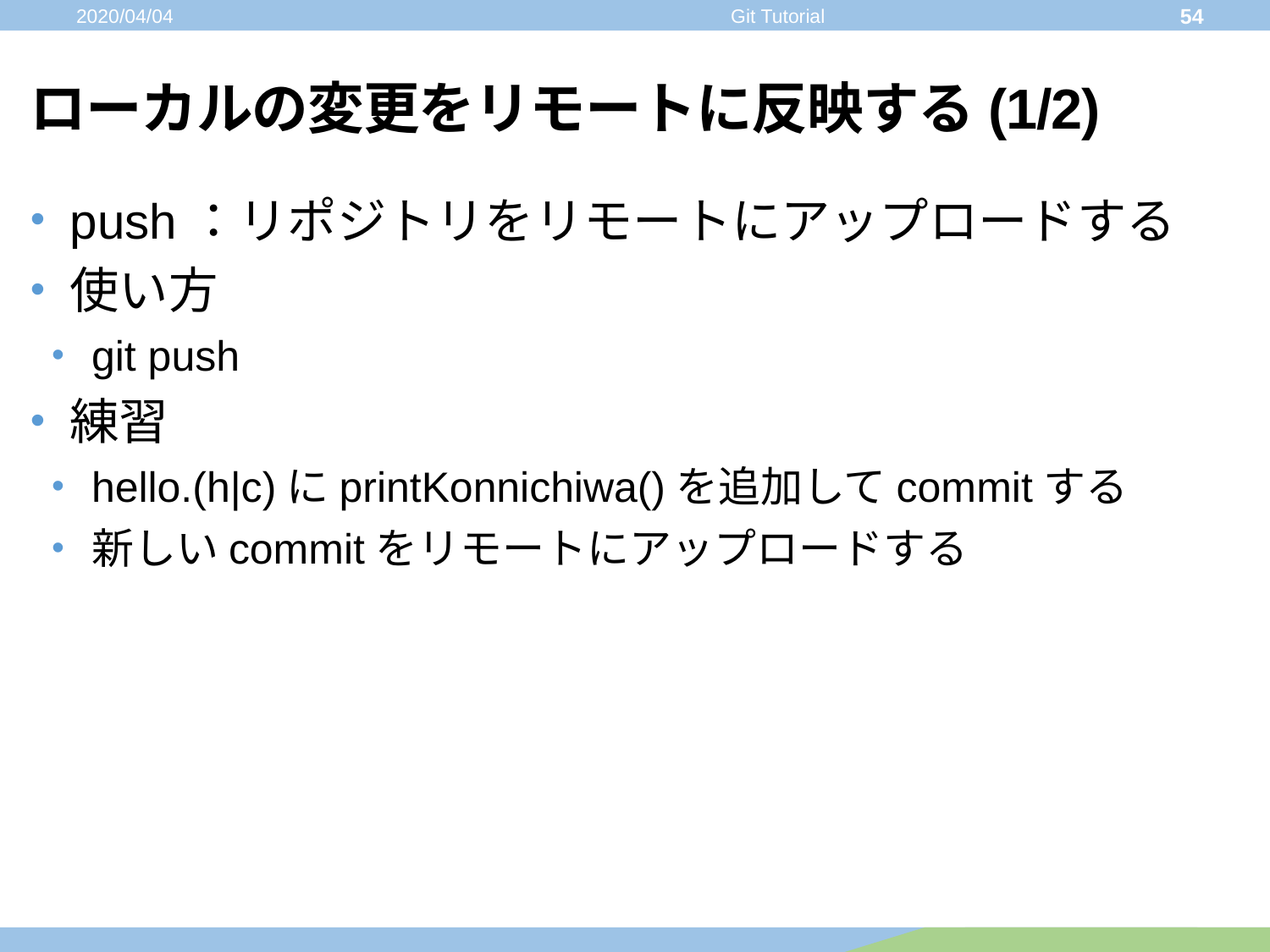

2020/04/04
54
Git Tutorial
# ローカルの変更をリモートに反映する(1/2)
push：リポジトリをリモートにアップロードする
使い方
git push
練習
hello.(h|c)にprintKonnichiwa()を追加してcommitする
新しいcommitをリモートにアップロードする